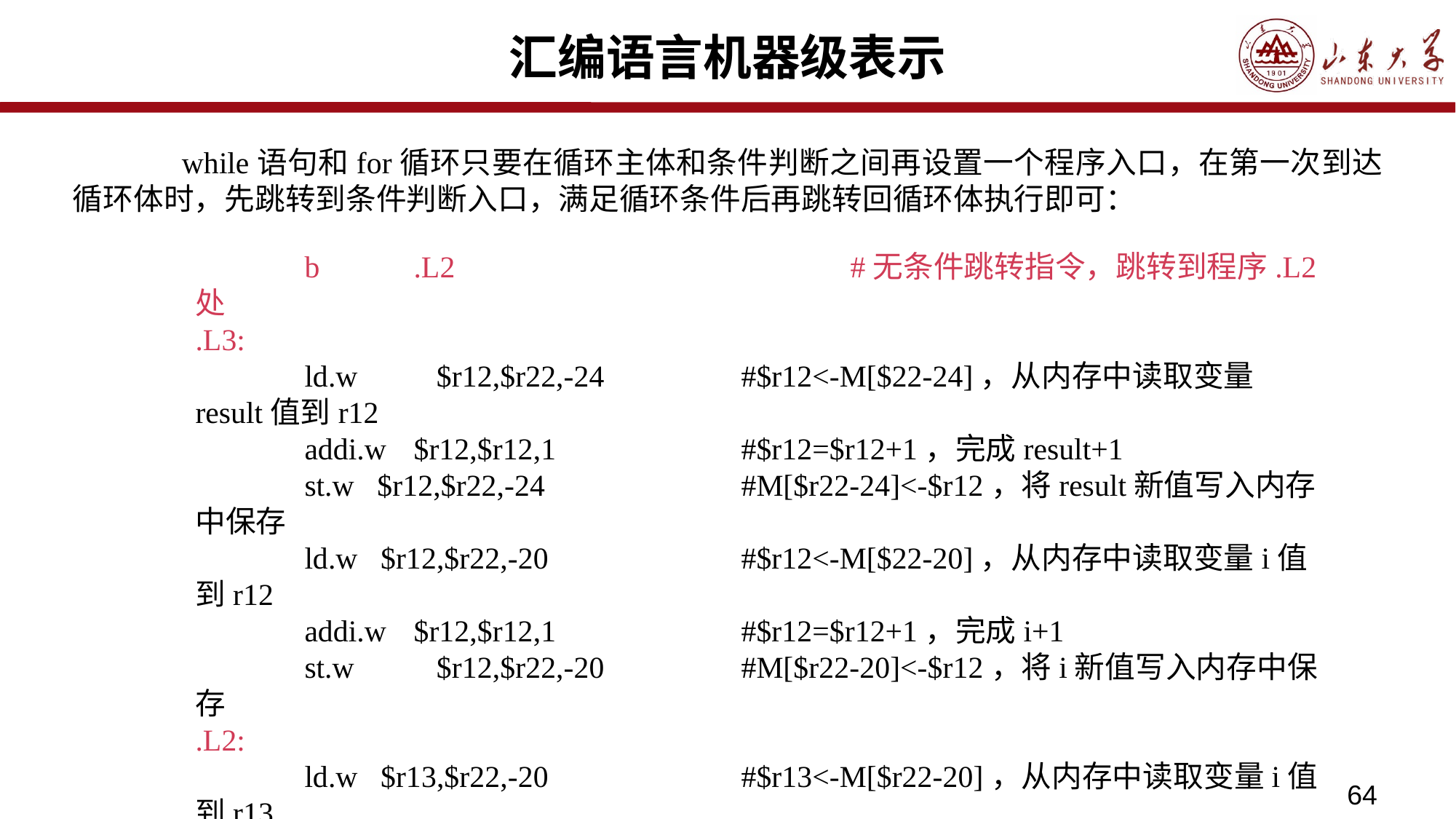

# 汇编语言机器级表示
	while语句和for循环只要在循环主体和条件判断之间再设置一个程序入口，在第一次到达循环体时，先跳转到条件判断入口，满足循环条件后再跳转回循环体执行即可：

	b	.L2  				#无条件跳转指令，跳转到程序.L2处
.L3:
	ld.w	   $r12,$r22,-24  		#$r12<-M[$22-24]，从内存中读取变量result值到r12
	addi.w	$r12,$r12,1  		#$r12=$r12+1，完成result+1
	st.w   $r12,$r22,-24  		#M[$r22-24]<-$r12，将result新值写入内存中保存
	ld.w   $r12,$r22,-20  		#$r12<-M[$22-20]，从内存中读取变量i值到r12
	addi.w	$r12,$r12,1  		#$r12=$r12+1，完成i+1
	st.w	   $r12,$r22,-20  		#M[$r22-20]<-$r12，将i新值写入内存中保存
.L2:
	ld.w   $r13,$r22,-20  		#$r13<-M[$r22-20]，从内存中读取变量i值到r13
	ld.w   $r12,$r22,-36  		#$r12<-M[$r22-36]，从内存中读取变量result值到r12
	blt	   $r13,$r12,.L3   		#$r13<$r12？成立则跳转至.L3
64